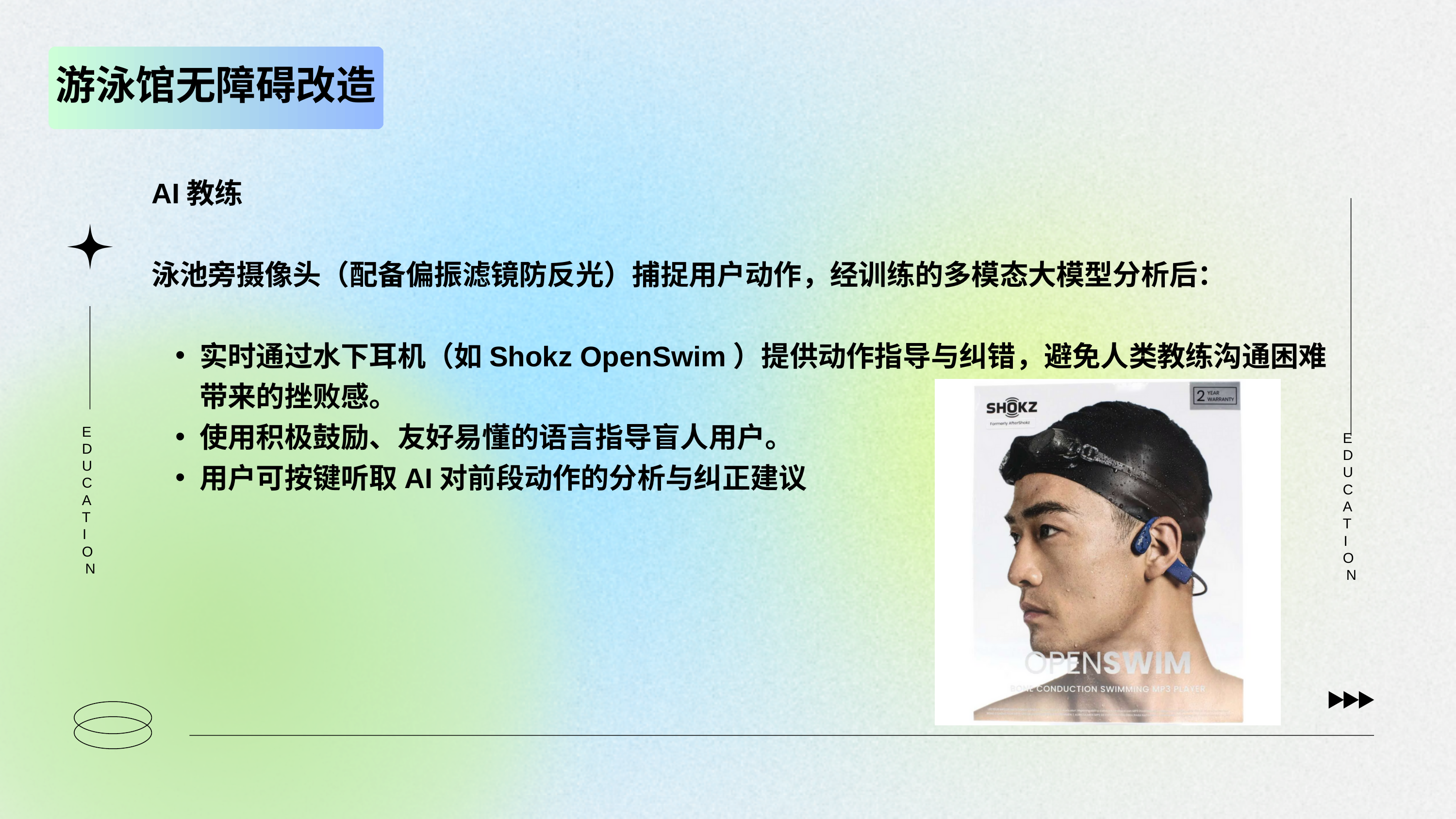

游泳馆无障碍改造
AI教练

泳池旁摄像头（配备偏振滤镜防反光）捕捉用户动作，经训练的多模态大模型分析后：

实时通过水下耳机（如Shokz OpenSwim）提供动作指导与纠错，避免人类教练沟通困难带来的挫败感。
使用积极鼓励、友好易懂的语言指导盲人用户。
用户可按键听取AI对前段动作的分析与纠正建议

EDUCATION
EDUCATION